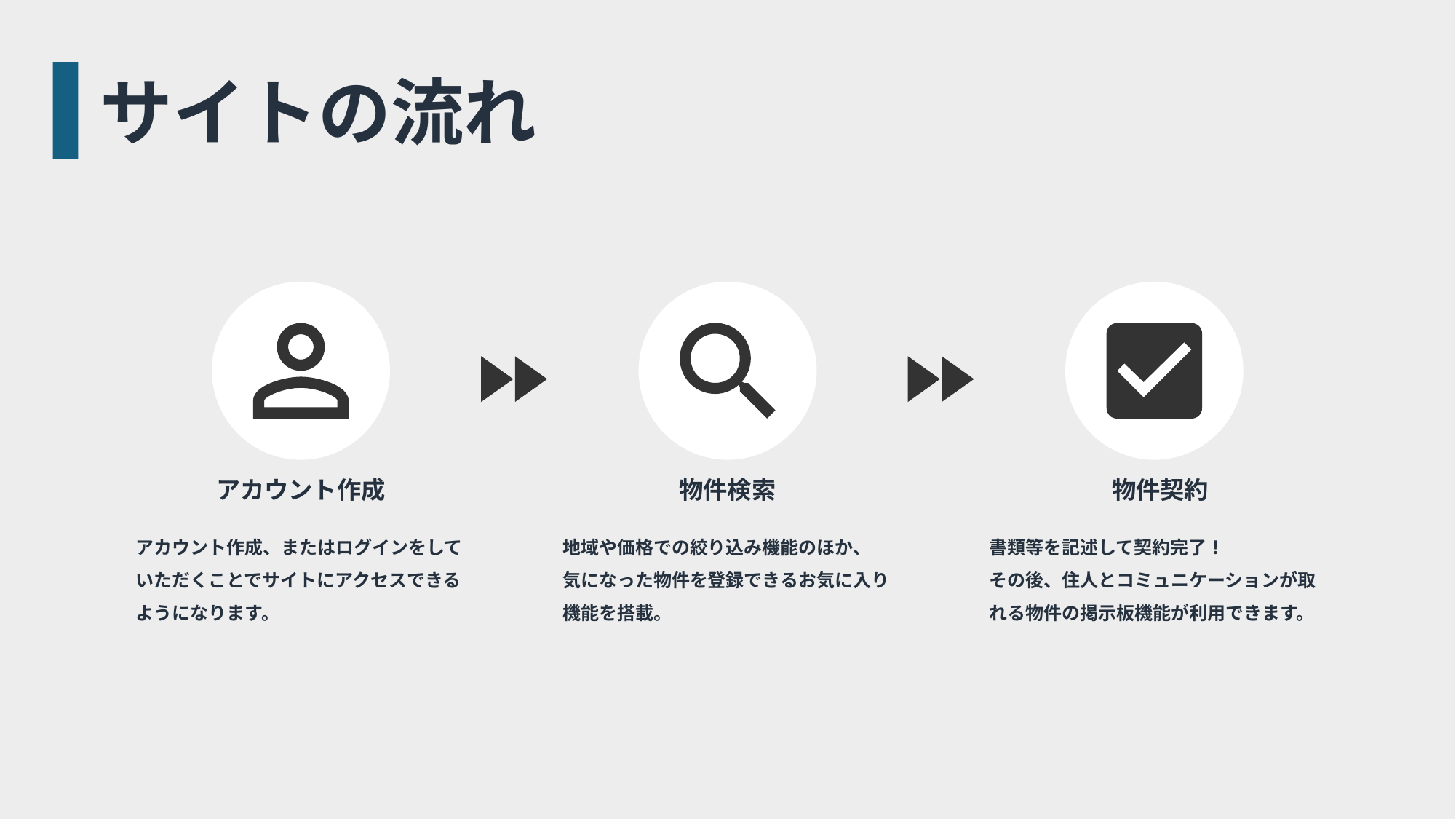

サイトの流れ

アカウント作成
物件検索
物件契約
アカウント作成、またはログインをしていただくことでサイトにアクセスできるようになります。
地域や価格での絞り込み機能のほか、
気になった物件を登録できるお気に入り機能を搭載。
書類等を記述して契約完了！
その後、住人とコミュニケーションが取れる物件の掲示板機能が利用できます。